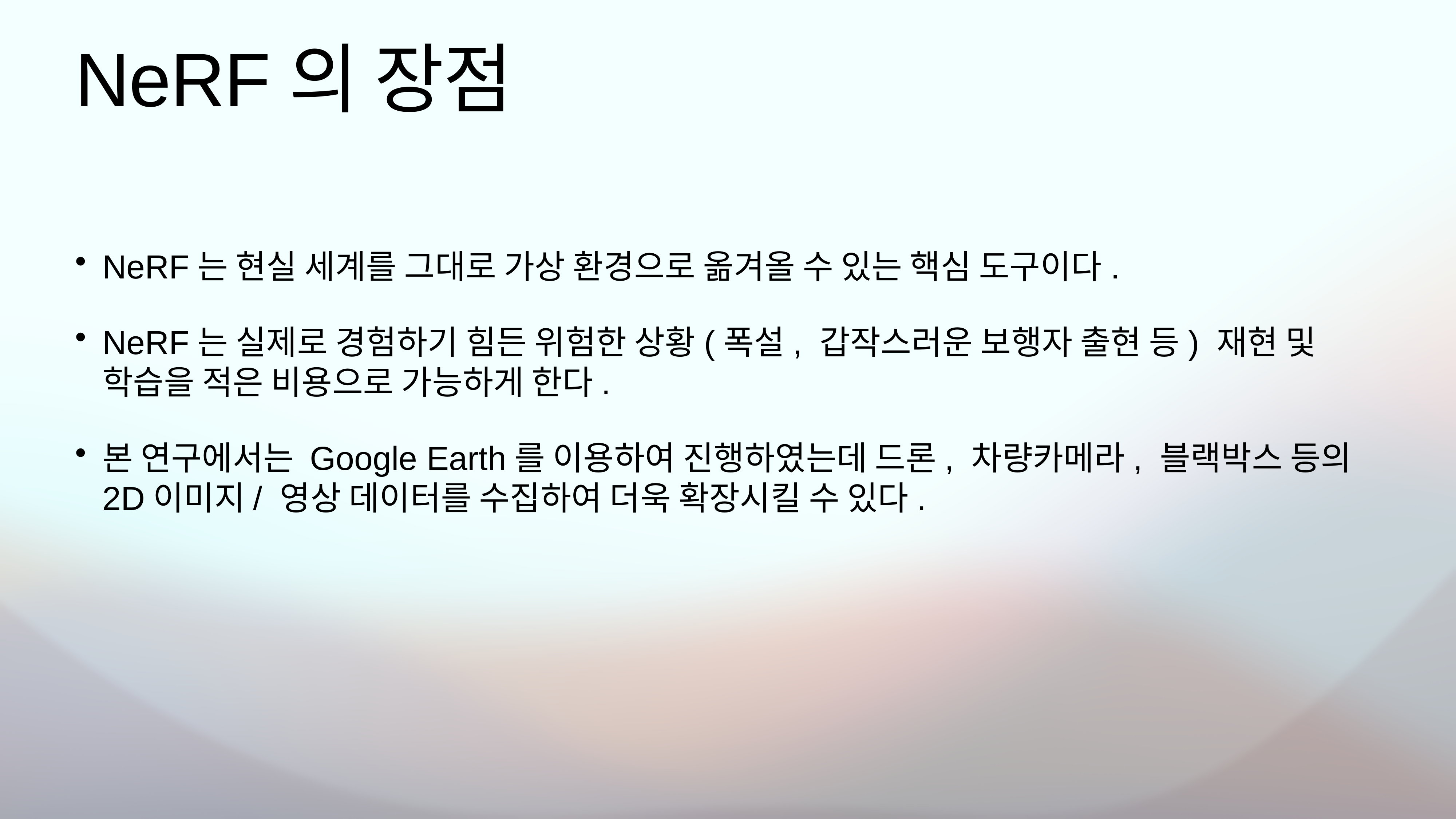

# NeRF의 장점

NeRF는 현실 세계를 그대로 가상 환경으로 옮겨올 수 있는 핵심 도구이다.
NeRF는 실제로 경험하기 힘든 위험한 상황(폭설, 갑작스러운 보행자 출현 등) 재현 및 학습을 적은 비용으로 가능하게 한다.
본 연구에서는 Google Earth를 이용하여 진행하였는데 드론, 차량카메라, 블랙박스 등의 2D이미지/ 영상 데이터를 수집하여 더욱 확장시킬 수 있다.